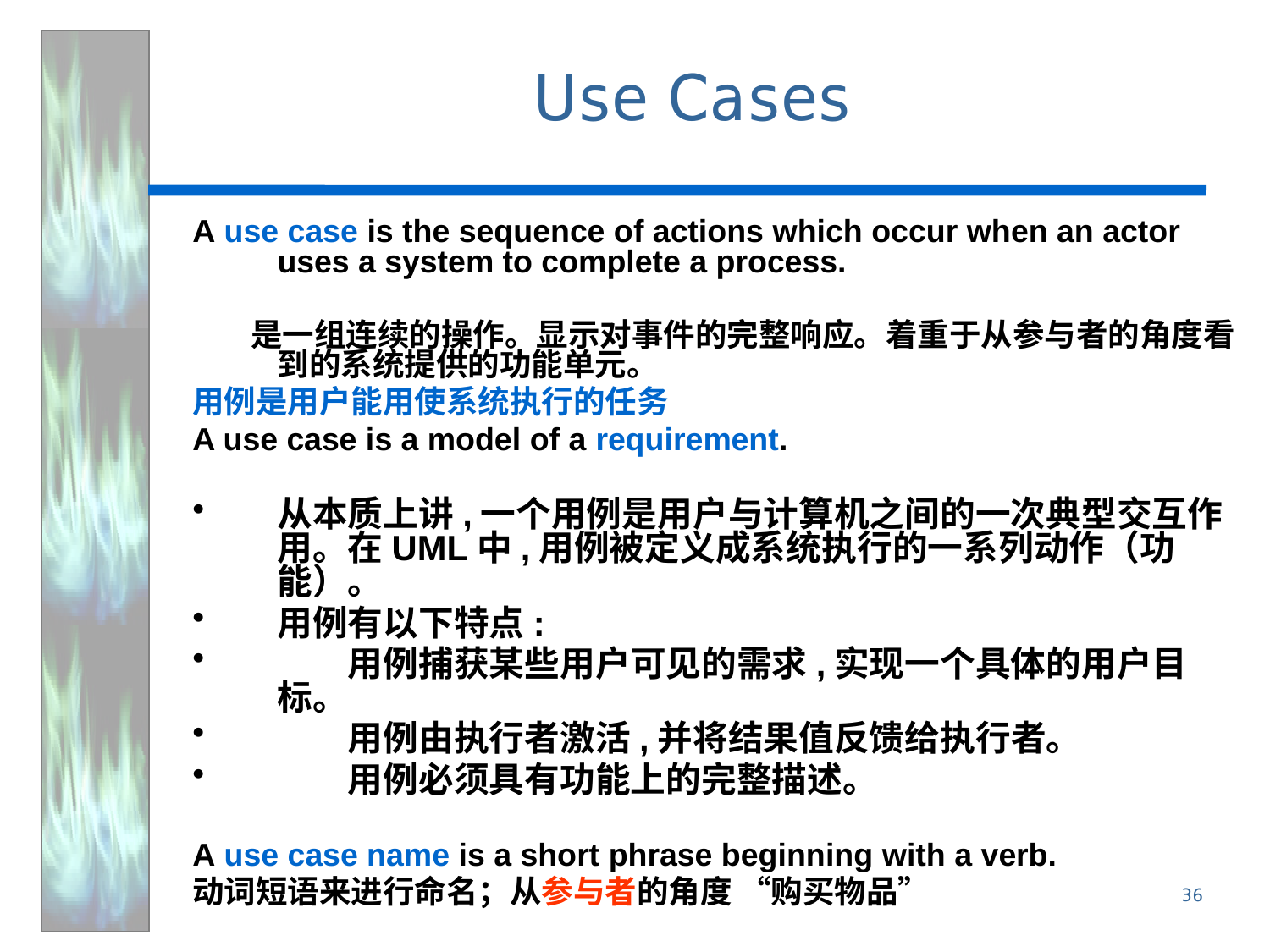

# Use Cases
A use case is the sequence of actions which occur when an actor uses a system to complete a process.

       是一组连续的操作。显示对事件的完整响应。着重于从参与者的角度看到的系统提供的功能单元。
用例是用户能用使系统执行的任务
A use case is a model of a requirement.

从本质上讲,一个用例是用户与计算机之间的一次典型交互作用。在UML中,用例被定义成系统执行的一系列动作（功能）。
用例有以下特点:
　　用例捕获某些用户可见的需求,实现一个具体的用户目标。
　　用例由执行者激活,并将结果值反馈给执行者。
　　用例必须具有功能上的完整描述。

A use case name is a short phrase beginning with a verb.
动词短语来进行命名；从参与者的角度 “购买物品”

36